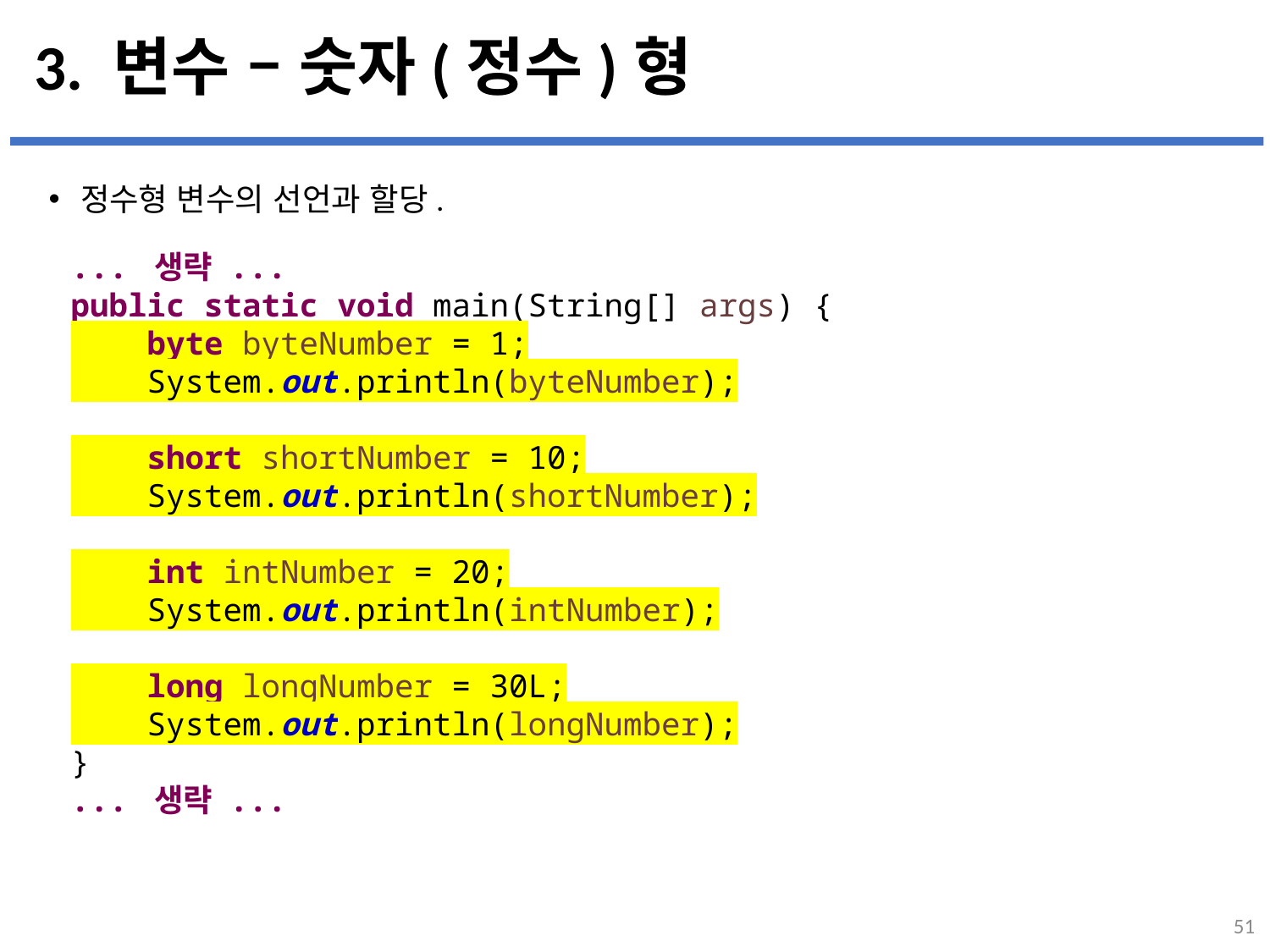

# 3. 변수 – 숫자(정수)형
정수형 변수의 선언과 할당.
...

설명
... 생략 ...
public static void main(String[] args) {
    byte byteNumber = 1;
    System.out.println(byteNumber);

    short shortNumber = 10;
    System.out.println(shortNumber);

    int intNumber = 20;
    System.out.println(intNumber);

    long longNumber = 30L;
    System.out.println(longNumber);
}
... 생략 ...
51